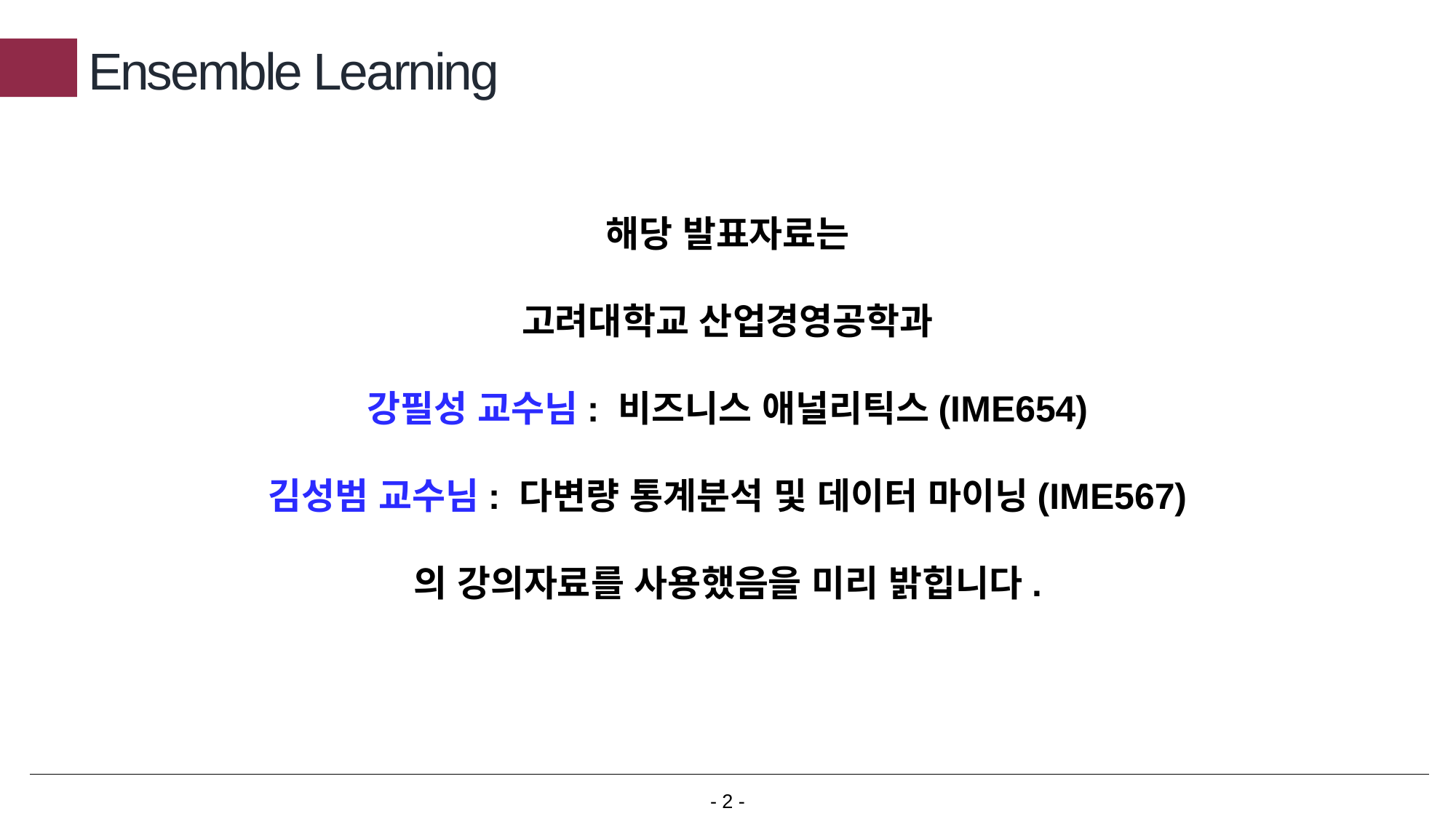

# Ensemble Learning
해당 발표자료는

고려대학교 산업경영공학과

강필성 교수님: 비즈니스 애널리틱스(IME654)

김성범 교수님: 다변량 통계분석 및 데이터 마이닝(IME567)

의 강의자료를 사용했음을 미리 밝힙니다.